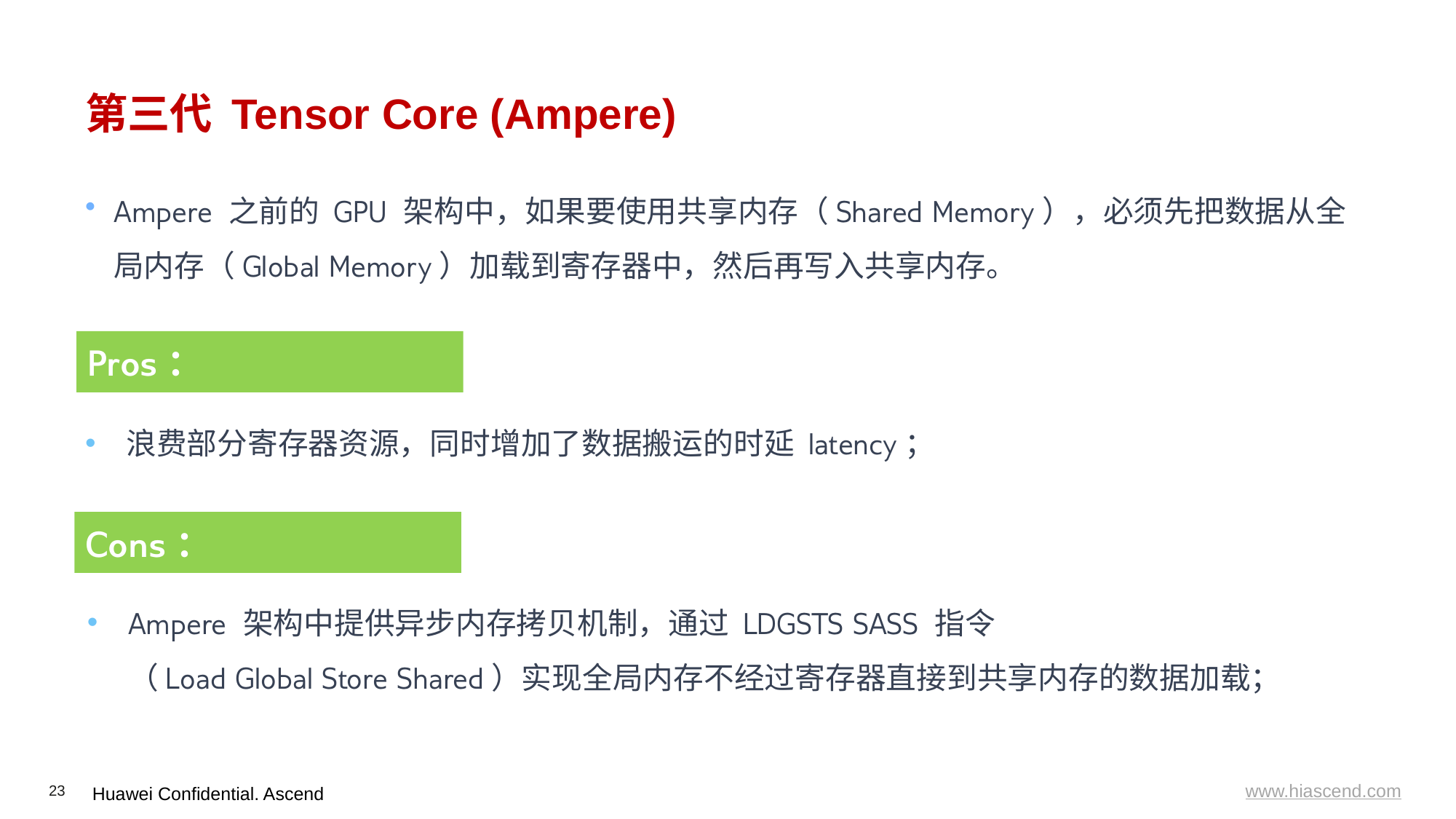

# 第三代 Tensor Core (Ampere)
Ampere 之前的 GPU 架构中，如果要使用共享内存（Shared Memory），必须先把数据从全局内存（Global Memory）加载到寄存器中，然后再写入共享内存。
Pros：
浪费部分寄存器资源，同时增加了数据搬运的时延 latency；
Cons：
Ampere 架构中提供异步内存拷贝机制，通过 LDGSTS SASS 指令（Load Global Store Shared）实现全局内存不经过寄存器直接到共享内存的数据加载；